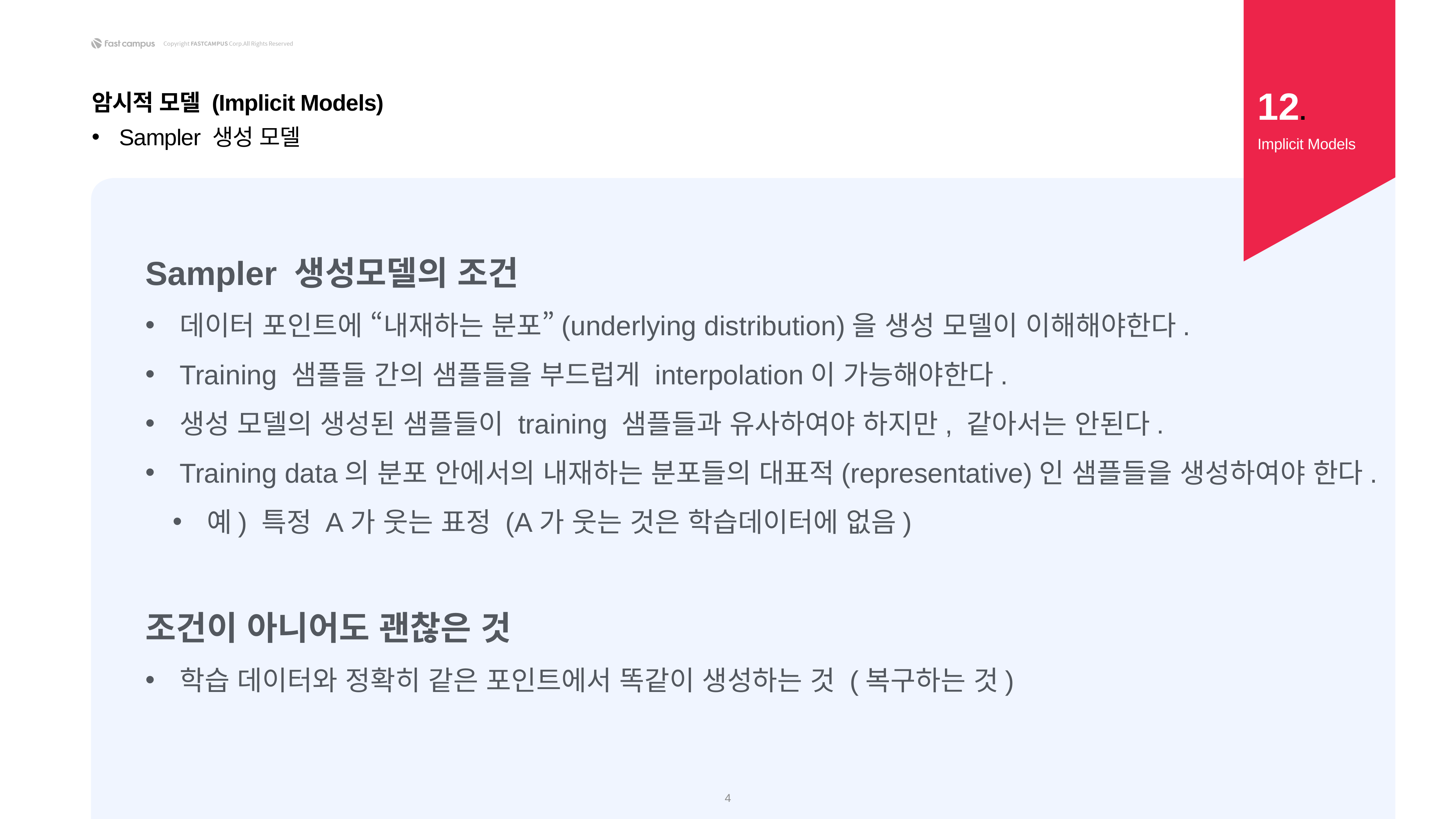

12.
암시적 모델 (Implicit Models)
Sampler 생성 모델
Implicit Models

Sampler 생성모델의 조건
데이터 포인트에 “내재하는 분포”(underlying distribution)을 생성 모델이 이해해야한다.
Training 샘플들 간의 샘플들을 부드럽게 interpolation이 가능해야한다.
생성 모델의 생성된 샘플들이 training 샘플들과 유사하여야 하지만, 같아서는 안된다.
Training data의 분포 안에서의 내재하는 분포들의 대표적(representative)인 샘플들을 생성하여야 한다.
예)	특정 A가 웃는 표정 (A가 웃는 것은 학습데이터에 없음)

조건이 아니어도 괜찮은 것
학습 데이터와 정확히 같은 포인트에서 똑같이 생성하는 것 (복구하는 것)
4